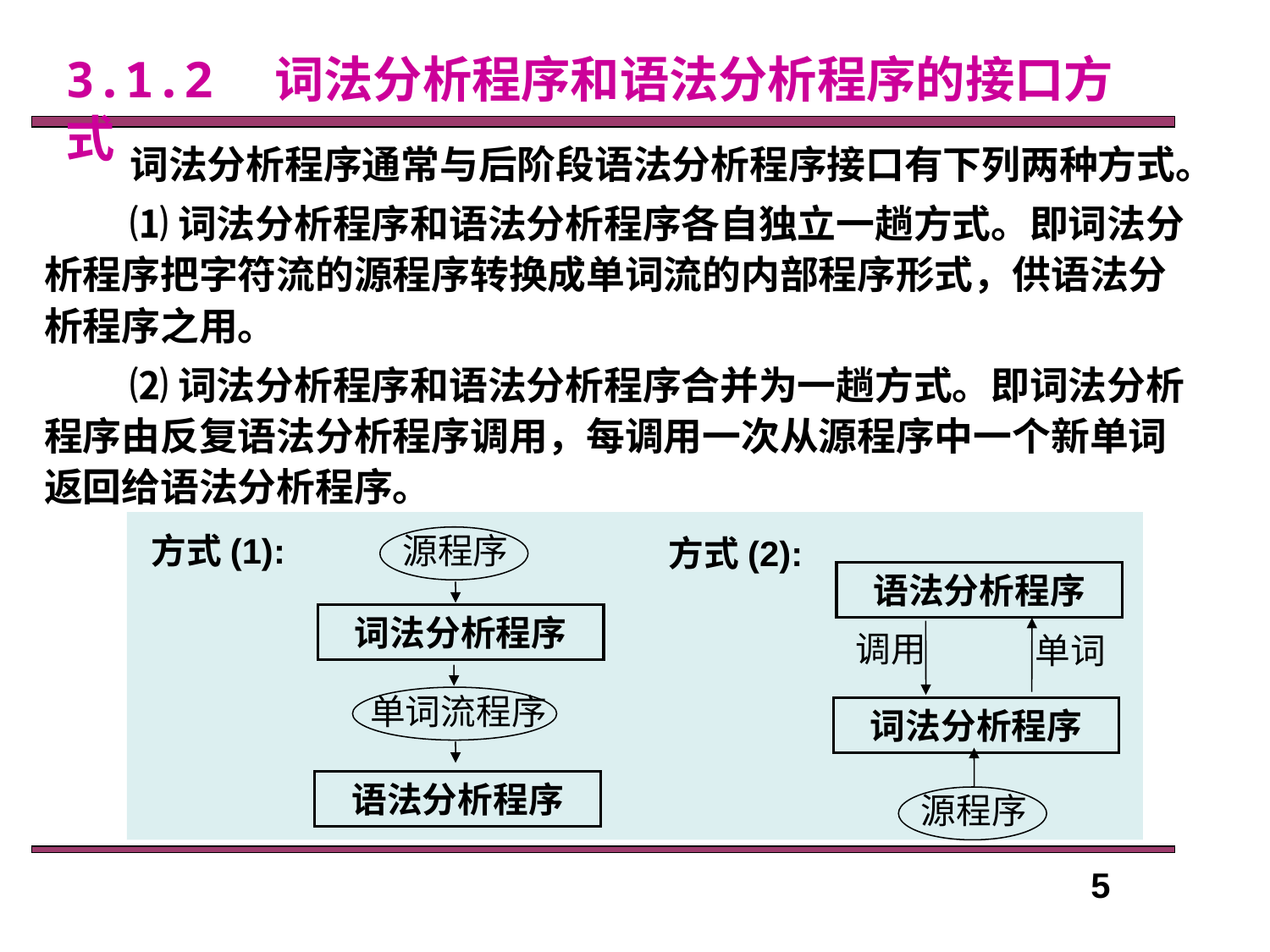

# 3.1.2　词法分析程序和语法分析程序的接口方式
词法分析程序通常与后阶段语法分析程序接口有下列两种方式。
⑴词法分析程序和语法分析程序各自独立一趟方式。即词法分析程序把字符流的源程序转换成单词流的内部程序形式，供语法分析程序之用。
⑵词法分析程序和语法分析程序合并为一趟方式。即词法分析程序由反复语法分析程序调用，每调用一次从源程序中一个新单词返回给语法分析程序。

方式(1):
源程序

词法分析程序

单词流程序

语法分析程序
方式(2):
语法分析程序

调用

单词
词法分析程序

源程序

5